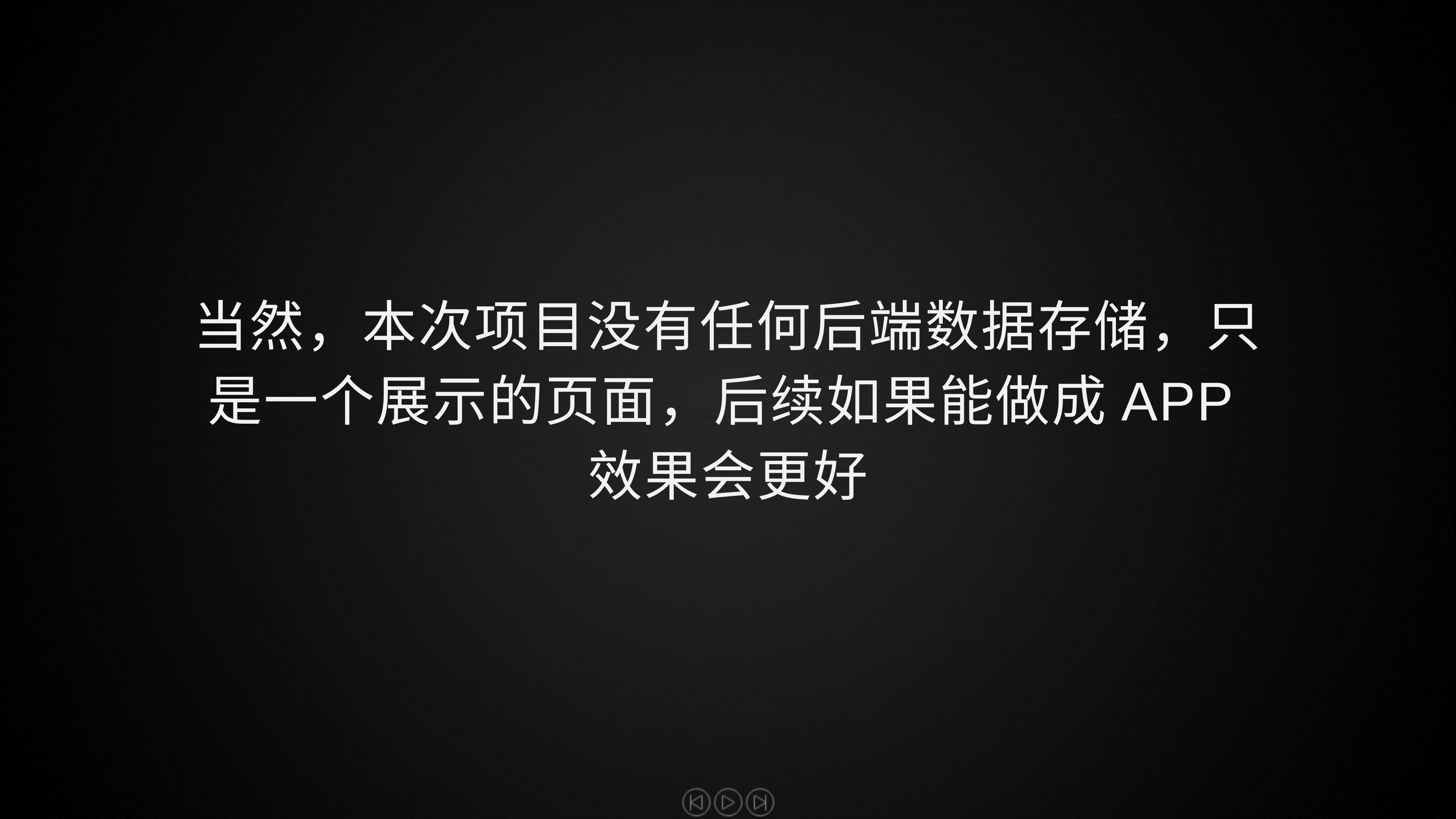

当然，本次项目没有任何后端数据存储，只是一个展示的页面，后续如果能做成APP效果会更好